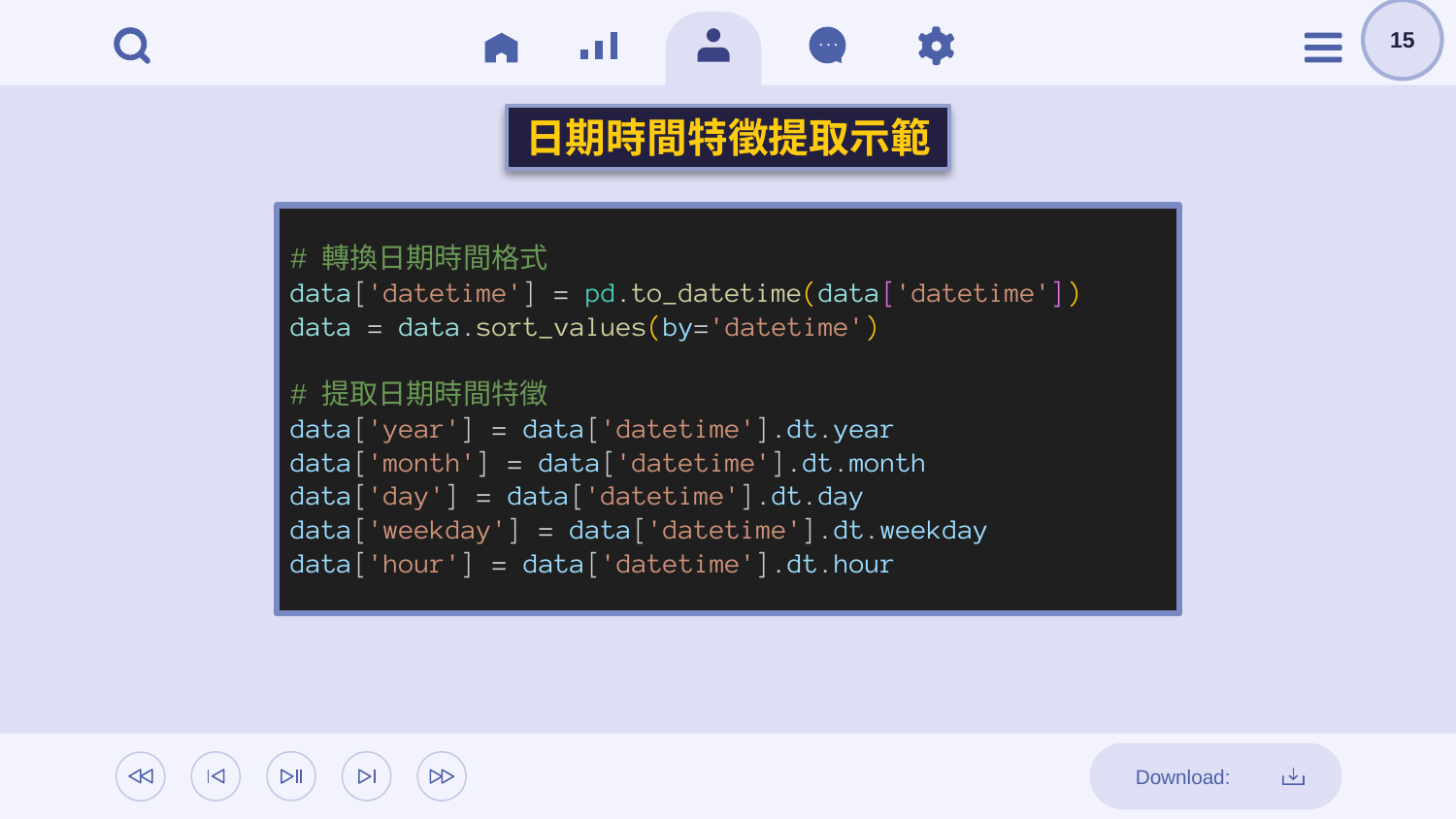

15
日期時間特徵提取示範
# 轉換日期時間格式
data['datetime'] = pd.to_datetime(data['datetime'])
data = data.sort_values(by='datetime')

# 提取日期時間特徵
data['year'] = data['datetime'].dt.year
data['month'] = data['datetime'].dt.month
data['day'] = data['datetime'].dt.day
data['weekday'] = data['datetime'].dt.weekday
data['hour'] = data['datetime'].dt.hour